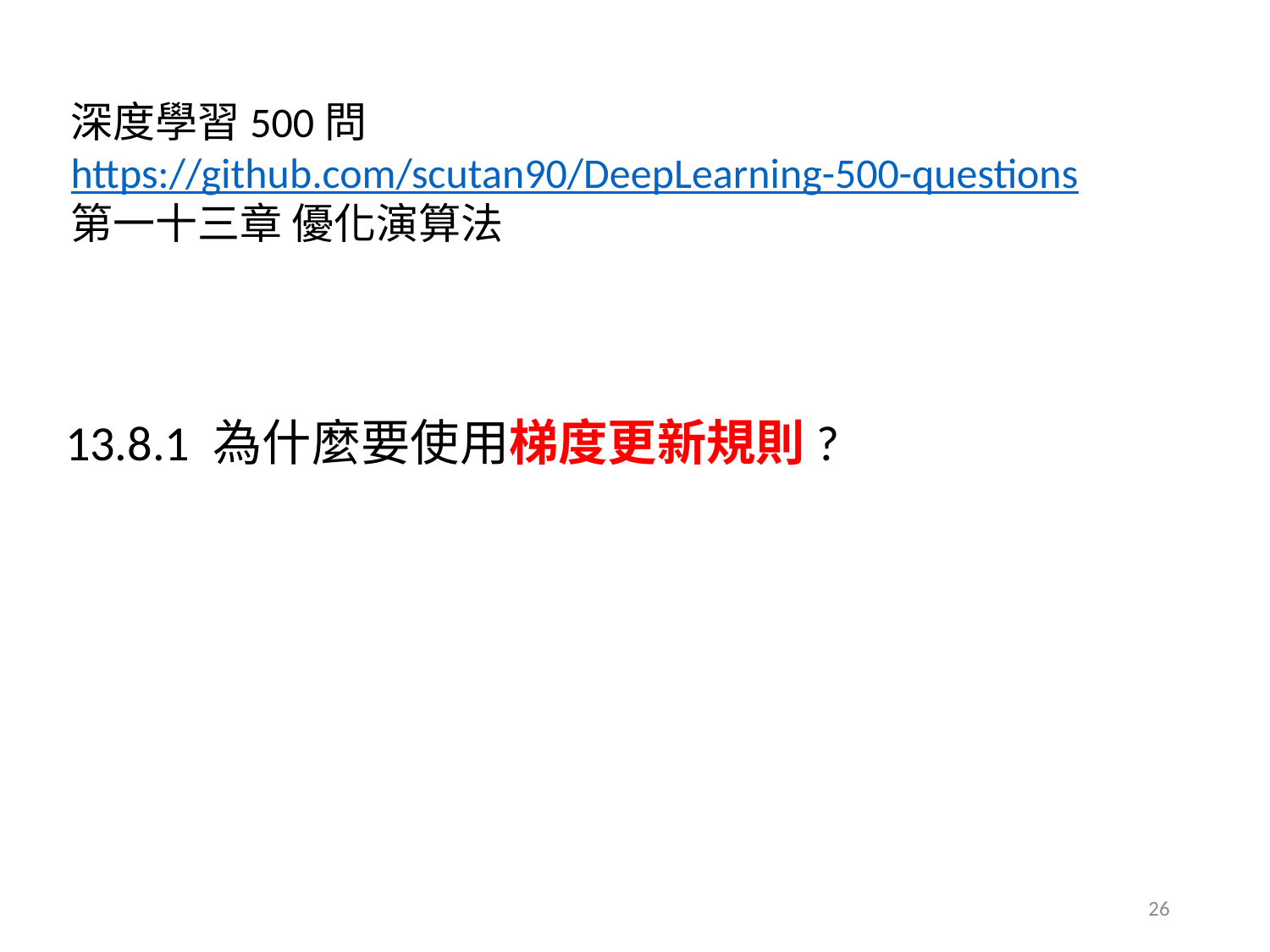

深度學習500問
https://github.com/scutan90/DeepLearning-500-questions
第一十三章 優化演算法
13.8.1 為什麼要使用梯度更新規則?
26